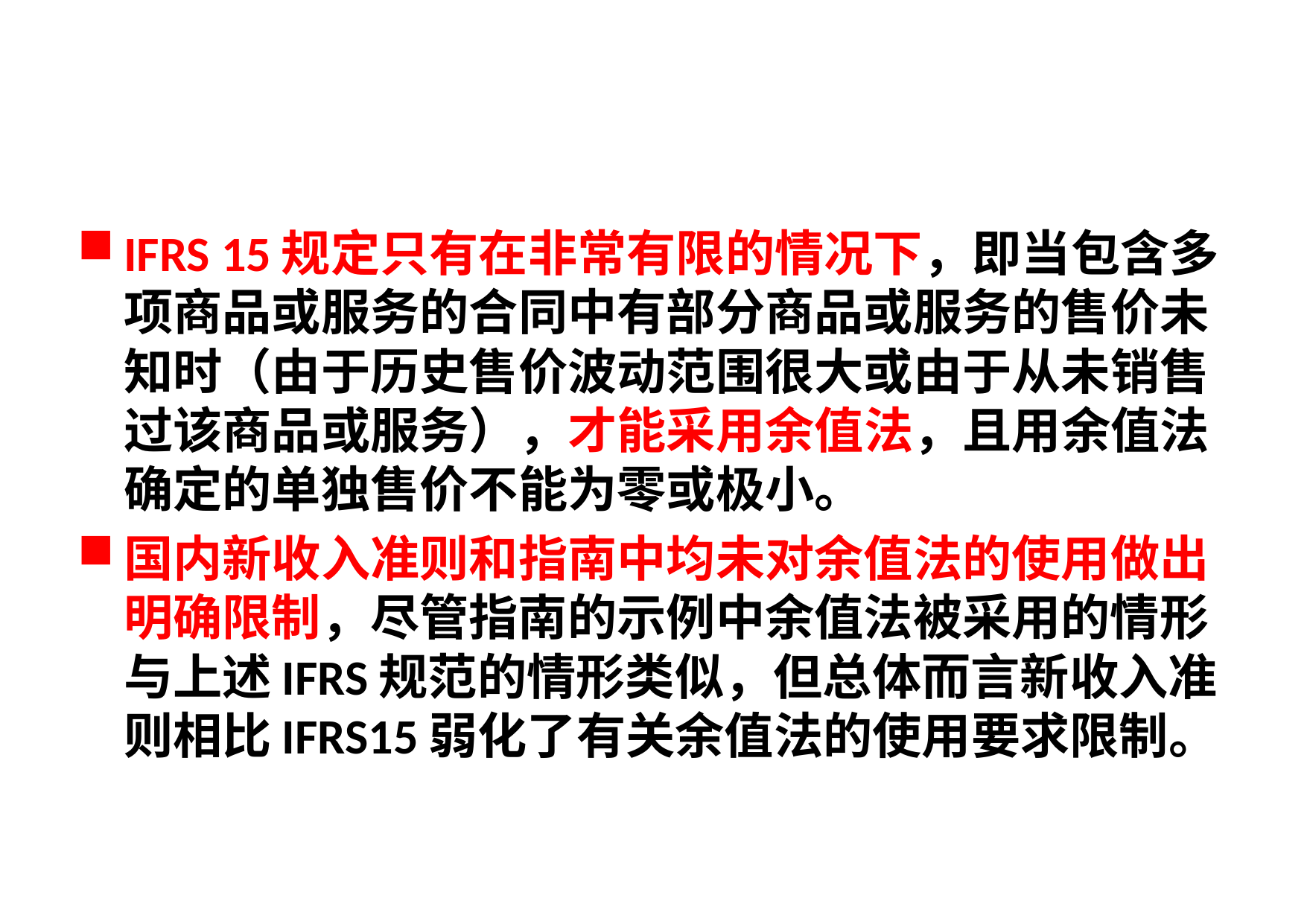

#
IFRS 15规定只有在非常有限的情况下，即当包含多项商品或服务的合同中有部分商品或服务的售价未知时（由于历史售价波动范围很大或由于从未销售过该商品或服务），才能采用余值法，且用余值法确定的单独售价不能为零或极小。
国内新收入准则和指南中均未对余值法的使用做出明确限制，尽管指南的示例中余值法被采用的情形与上述IFRS规范的情形类似，但总体而言新收入准则相比IFRS15弱化了有关余值法的使用要求限制。
62